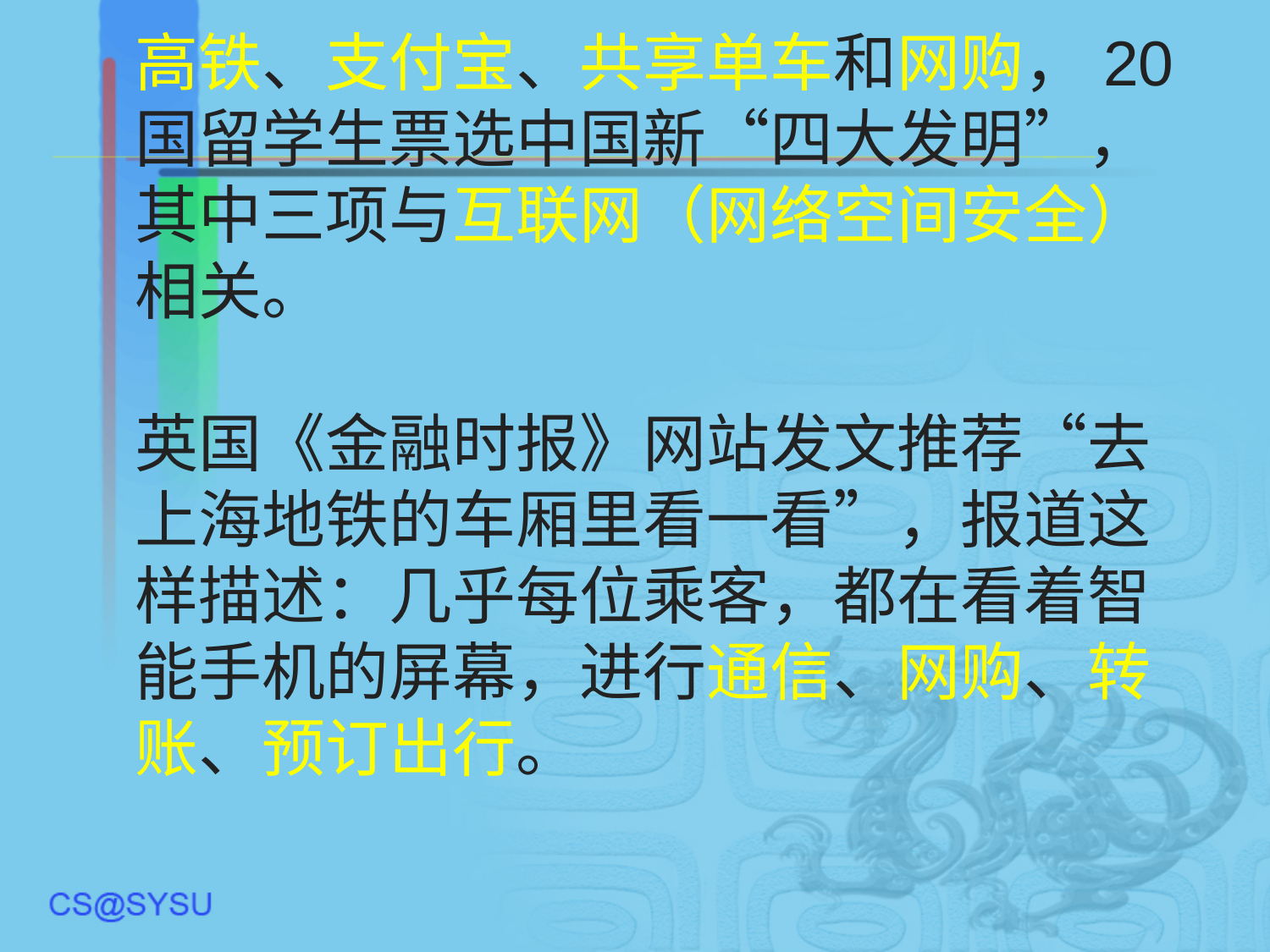

高铁、支付宝、共享单车和网购，20国留学生票选中国新“四大发明”，其中三项与互联网（网络空间安全）相关。 英国《金融时报》网站发文推荐“去上海地铁的车厢里看一看”，报道这样描述：几乎每位乘客，都在看着智能手机的屏幕，进行通信、网购、转账、预订出行。
40